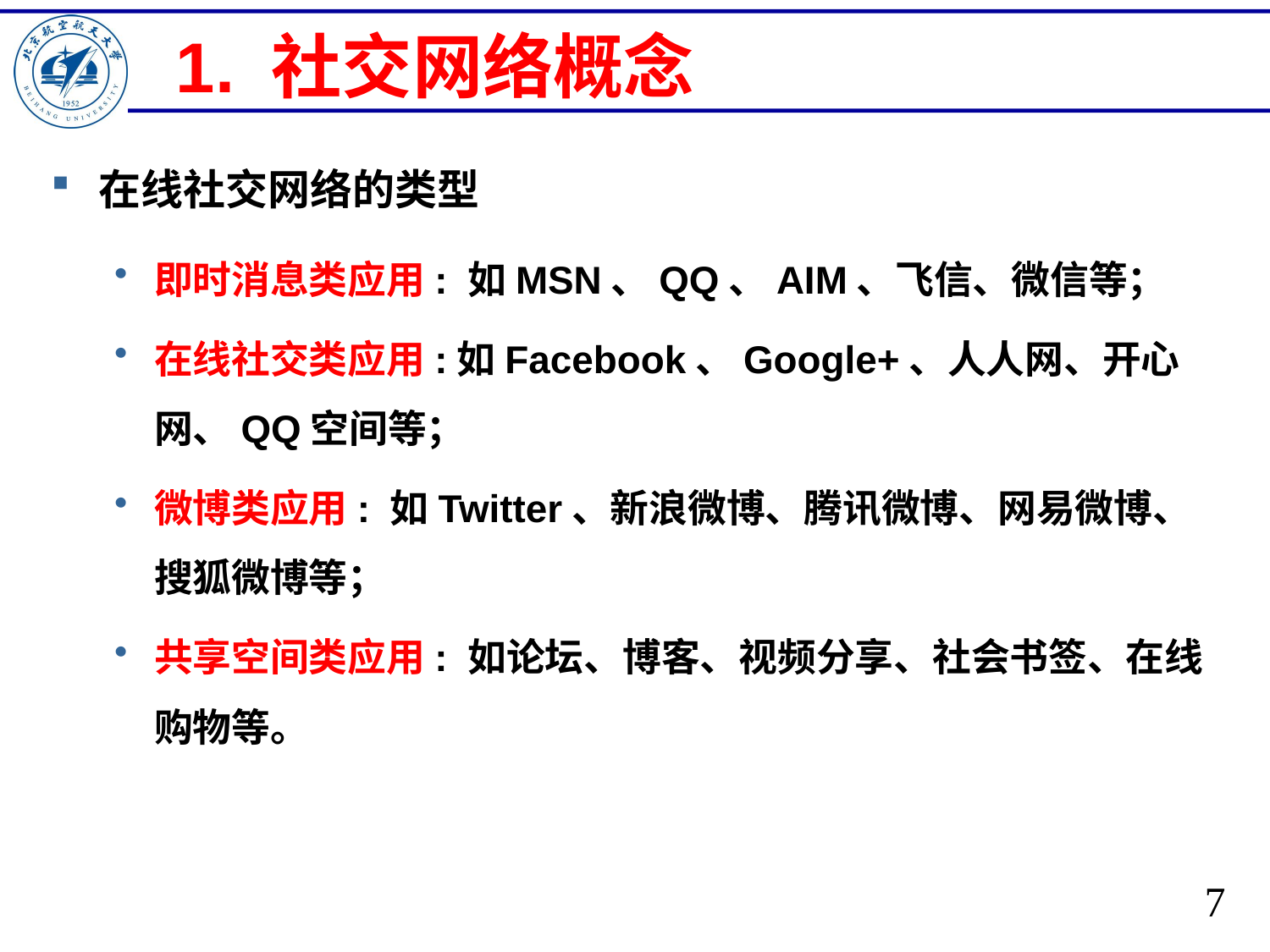

# 1. 社交网络概念
在线社交网络的类型
即时消息类应用: 如MSN、QQ、AIM、飞信、微信等；
在线社交类应用:如Facebook、Google+、人人网、开心网、QQ空间等；
微博类应用: 如Twitter、新浪微博、腾讯微博、网易微博、搜狐微博等；
共享空间类应用: 如论坛、博客、视频分享、社会书签、在线购物等。